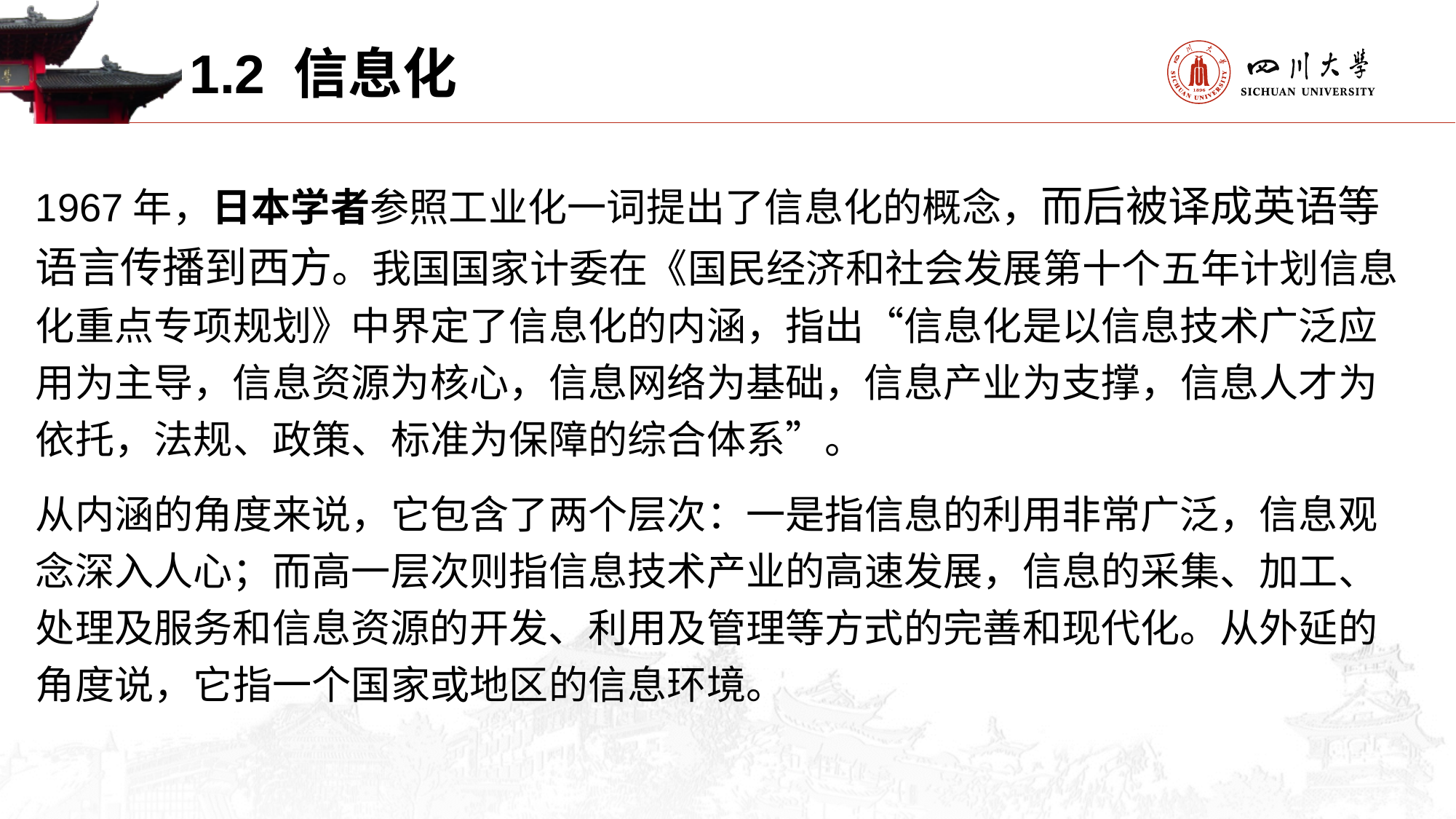

1.2 信息化
1967年，日本学者参照工业化一词提出了信息化的概念，而后被译成英语等语言传播到西方。我国国家计委在《国民经济和社会发展第十个五年计划信息化重点专项规划》中界定了信息化的内涵，指出“信息化是以信息技术广泛应用为主导，信息资源为核心，信息网络为基础，信息产业为支撑，信息人才为依托，法规、政策、标准为保障的综合体系”。
从内涵的角度来说，它包含了两个层次：一是指信息的利用非常广泛，信息观念深入人心；而高一层次则指信息技术产业的高速发展，信息的采集、加工、处理及服务和信息资源的开发、利用及管理等方式的完善和现代化。从外延的角度说，它指一个国家或地区的信息环境。